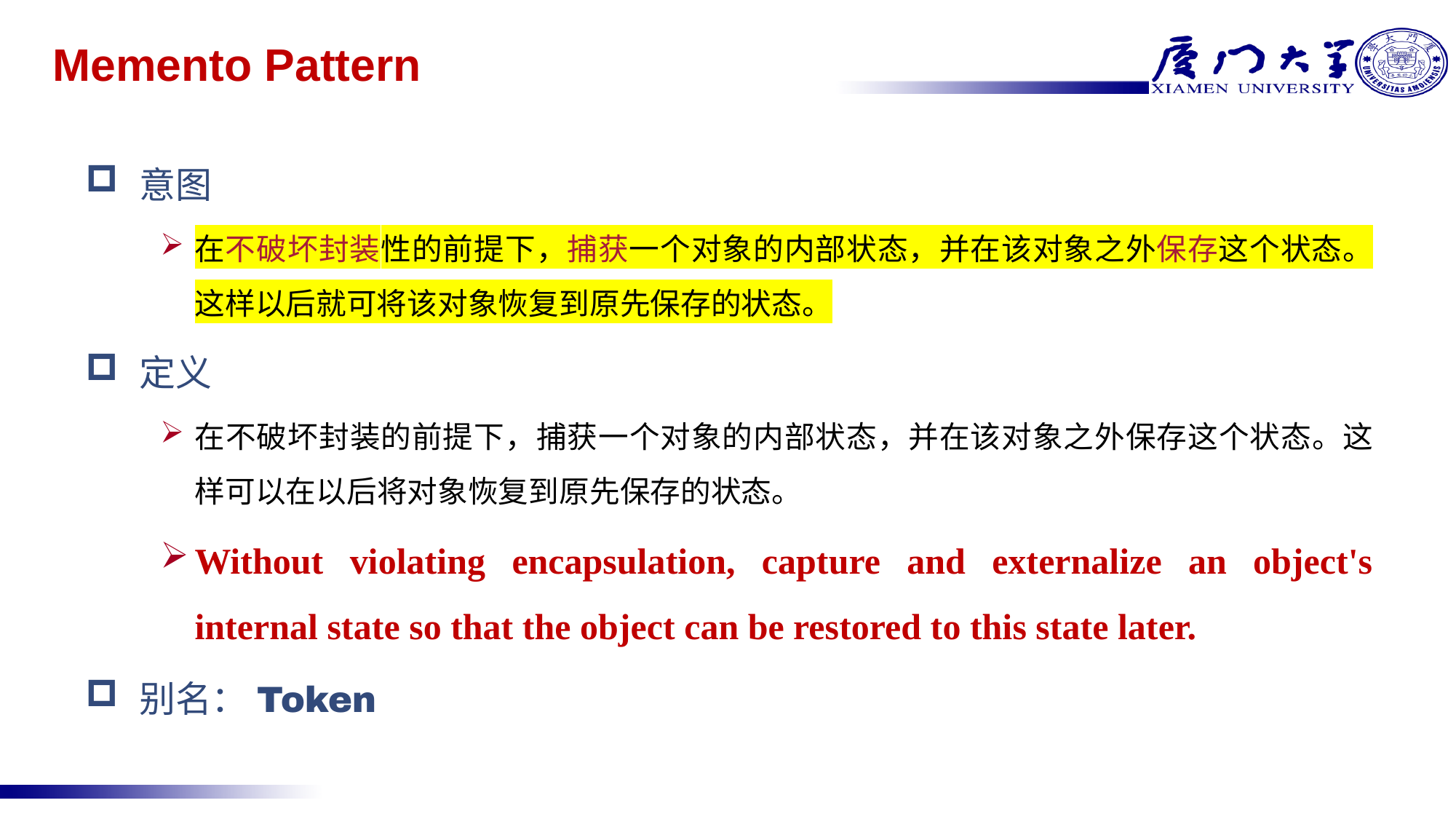

# Memento Pattern
意图
在不破坏封装性的前提下，捕获一个对象的内部状态，并在该对象之外保存这个状态。这样以后就可将该对象恢复到原先保存的状态。
定义
在不破坏封装的前提下，捕获一个对象的内部状态，并在该对象之外保存这个状态。这样可以在以后将对象恢复到原先保存的状态。
Without violating encapsulation, capture and externalize an object's internal state so that the object can be restored to this state later.
别名：Token